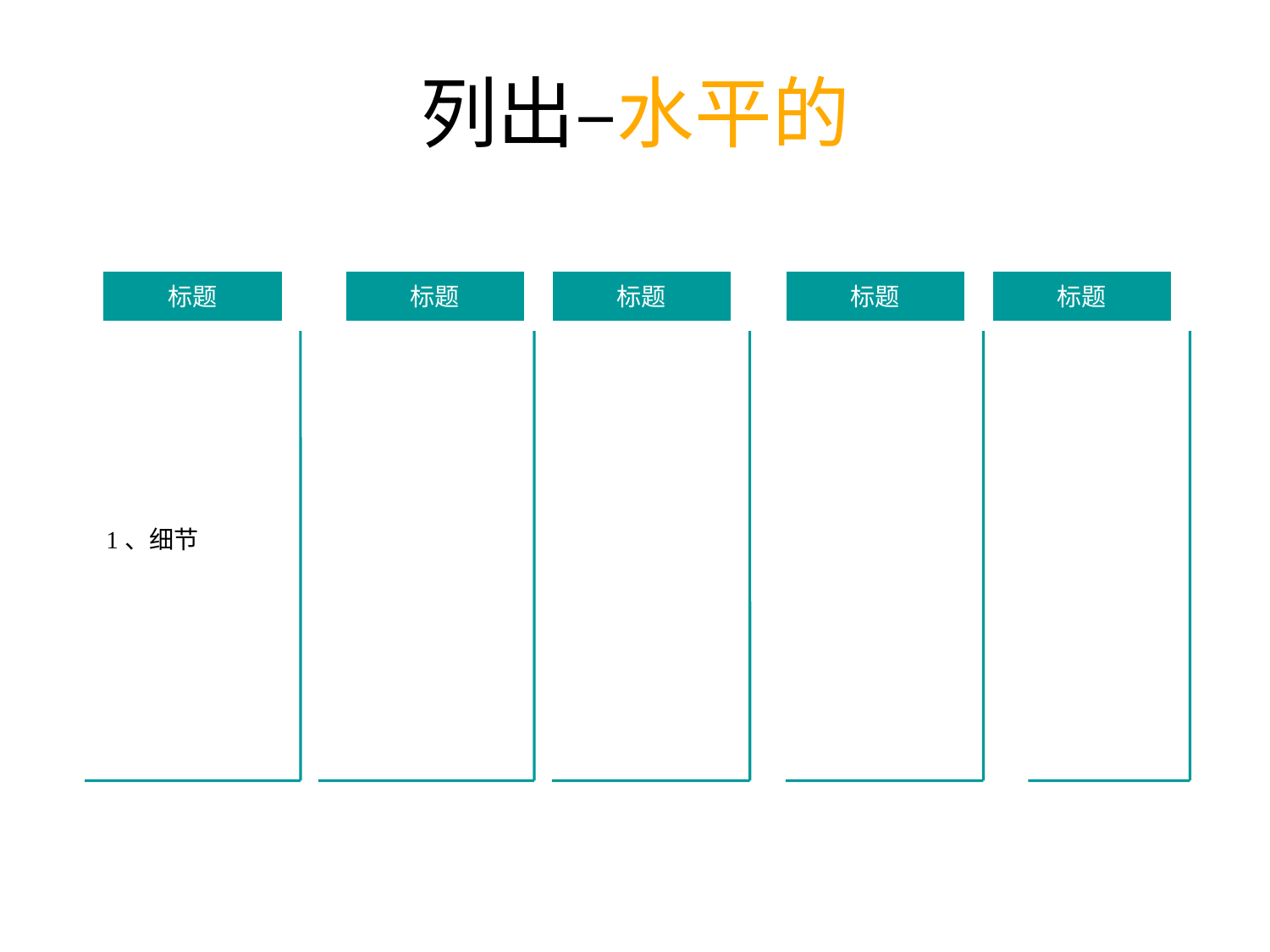

列出–水平的
标题
标题
标题
标题
标题

1、细节